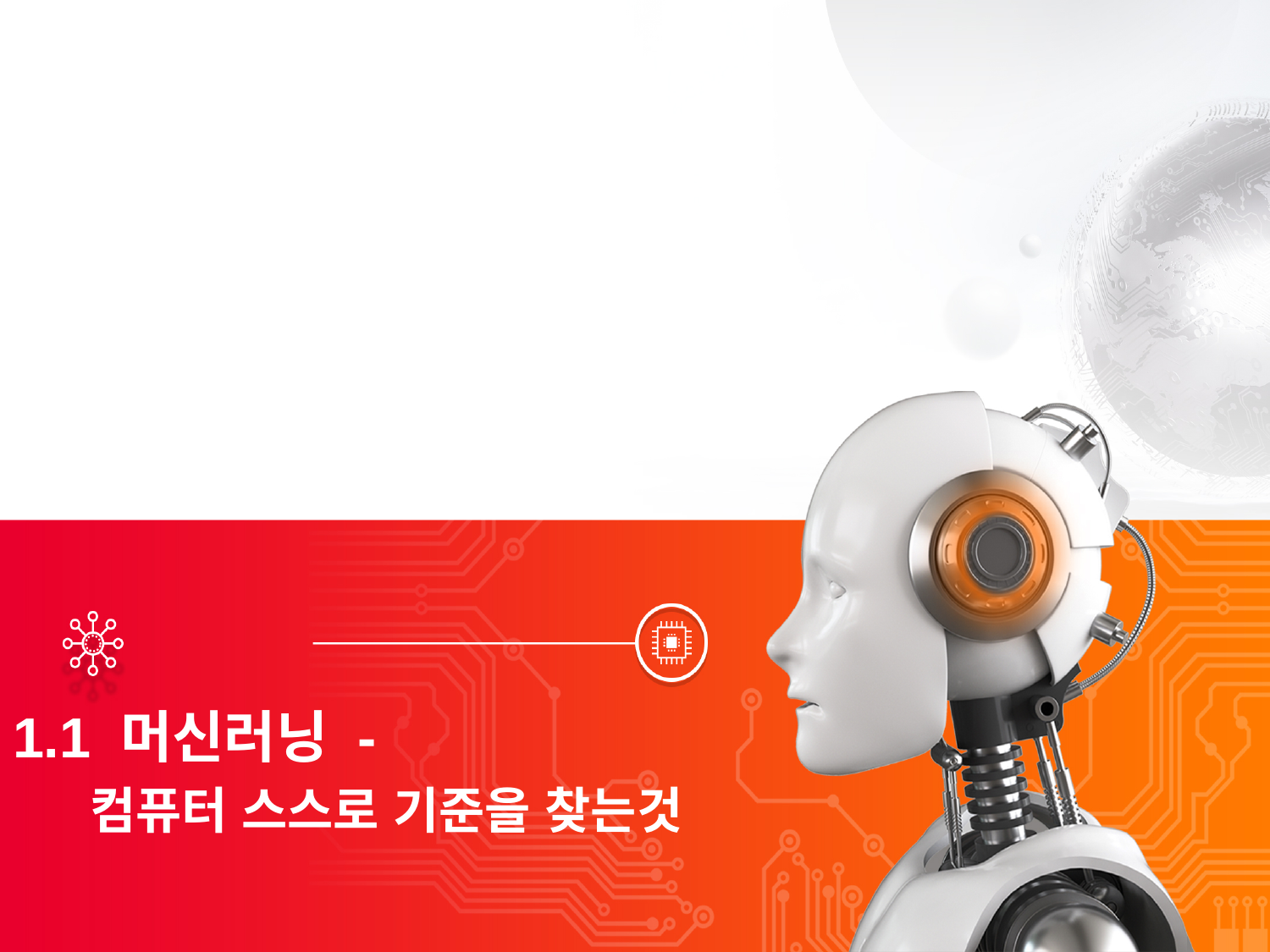

1.1 머신러닝 -
 컴퓨터 스스로 기준을 찾는것